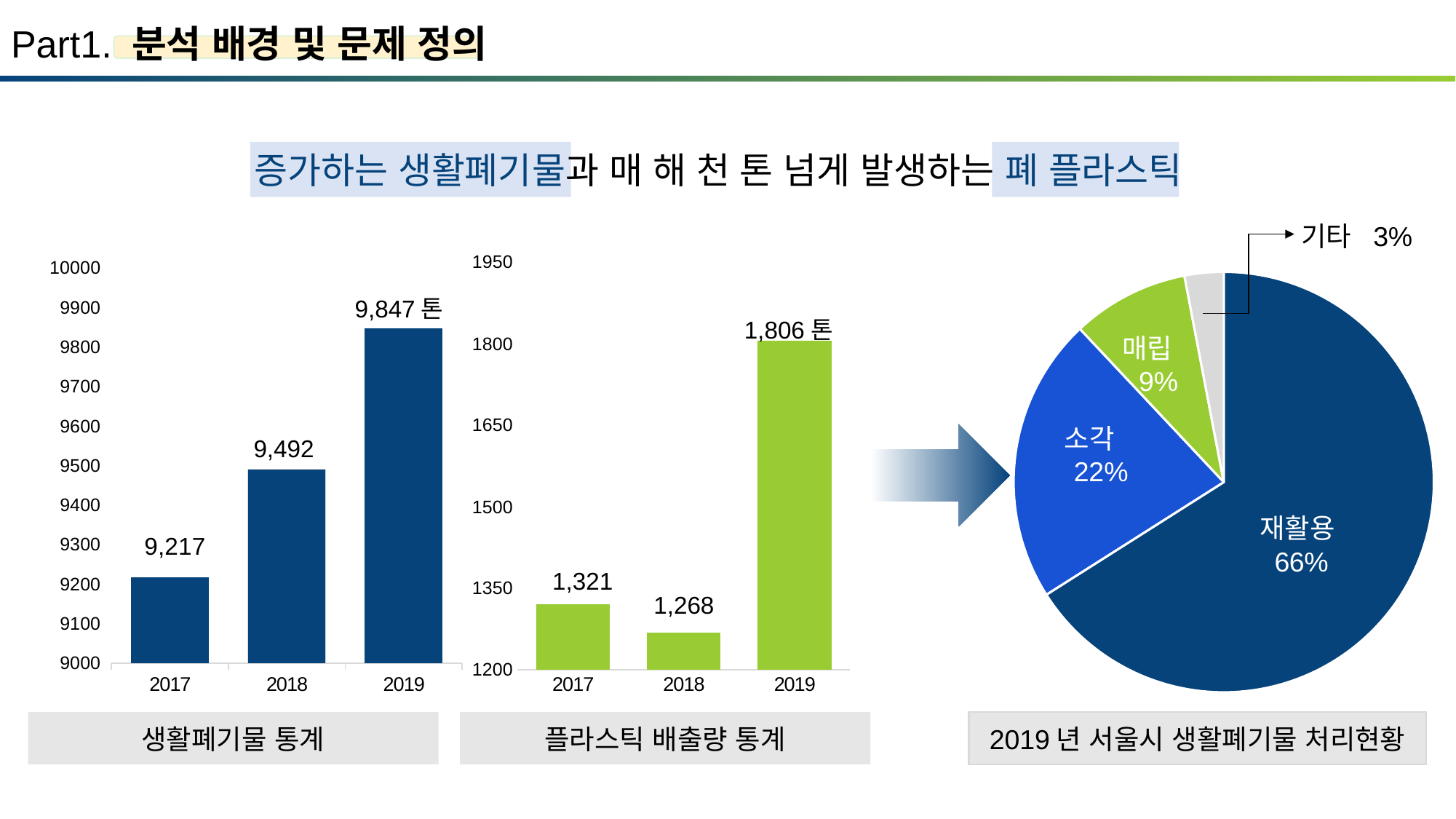

# Part1. 분석 배경 및 문제 정의

증가하는 생활폐기물과 매 해 천 톤 넘게 발생하는 폐 플라스틱

기타  3%

### Chart

| Category | 계열 1 | 계열 2 | 계열 3 |
|---|---|---|---|
| 2017 | None | 1321.0 | None |
| 2018 | None | 1268.0 | None |
| 2019 | None | 1806.0 | None |

### Chart

| Category | 열1 | 계열 2 |  |
|---|---|---|---|
| 2017 | None | 9217.0 | None |
| 2018 | None | 9492.0 | None |
| 2019 | None | 9847.0 | None |

### Chart

| Category | 열1 |
|---|---|
| 재활용 | 66.0 |
| 소각 | 22.0 |
| 매립 | 9.0 |
| 기타 | 3.0 |
매립
 9%
9,847톤
1,806톤
매립
 9%
비중30.2%
소각
 22%

9,492
1,321
1,268
생활폐기물 통계
플라스틱 배출량 통계
2019년 서울시 생활폐기물 처리현황